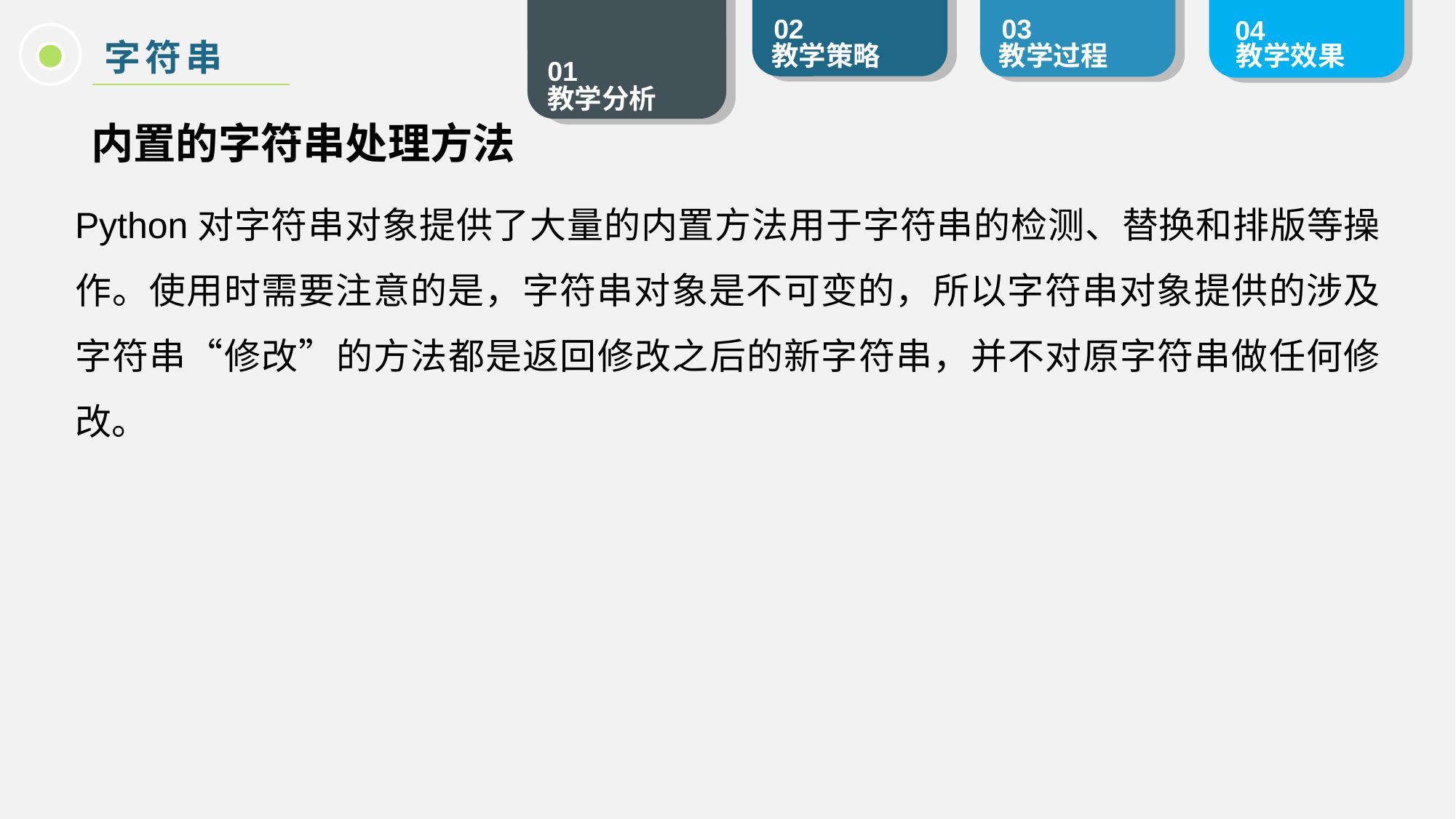

字符串
内置的字符串处理方法
Python对字符串对象提供了大量的内置方法用于字符串的检测、替换和排版等操作。使用时需要注意的是，字符串对象是不可变的，所以字符串对象提供的涉及字符串“修改”的方法都是返回修改之后的新字符串，并不对原字符串做任何修改。